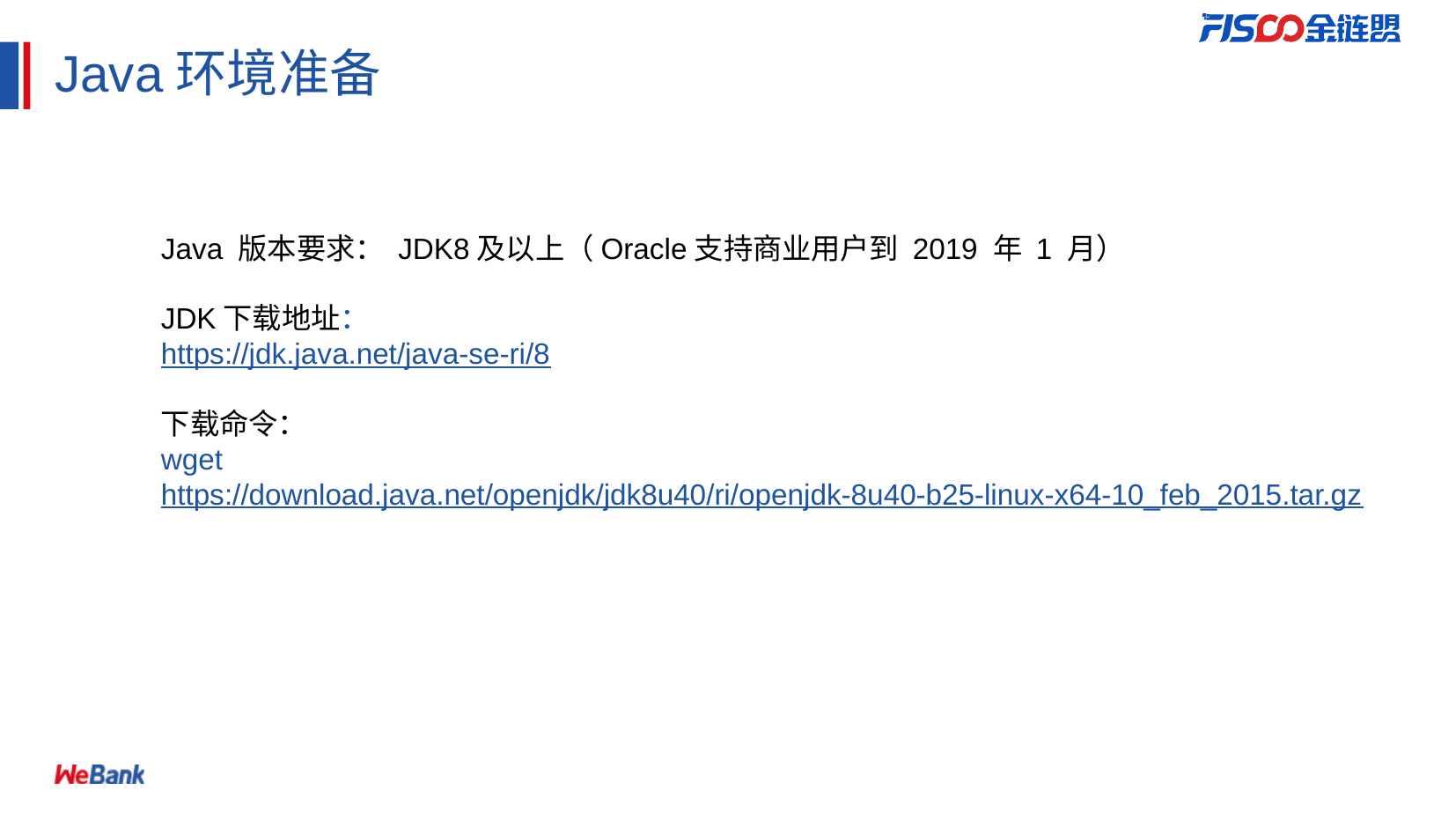

# Java环境准备
Java 版本要求： JDK8及以上（Oracle支持商业用户到 2019 年 1 月）

JDK下载地址：
https://jdk.java.net/java-se-ri/8

下载命令：
wget https://download.java.net/openjdk/jdk8u40/ri/openjdk-8u40-b25-linux-x64-10_feb_2015.tar.gz